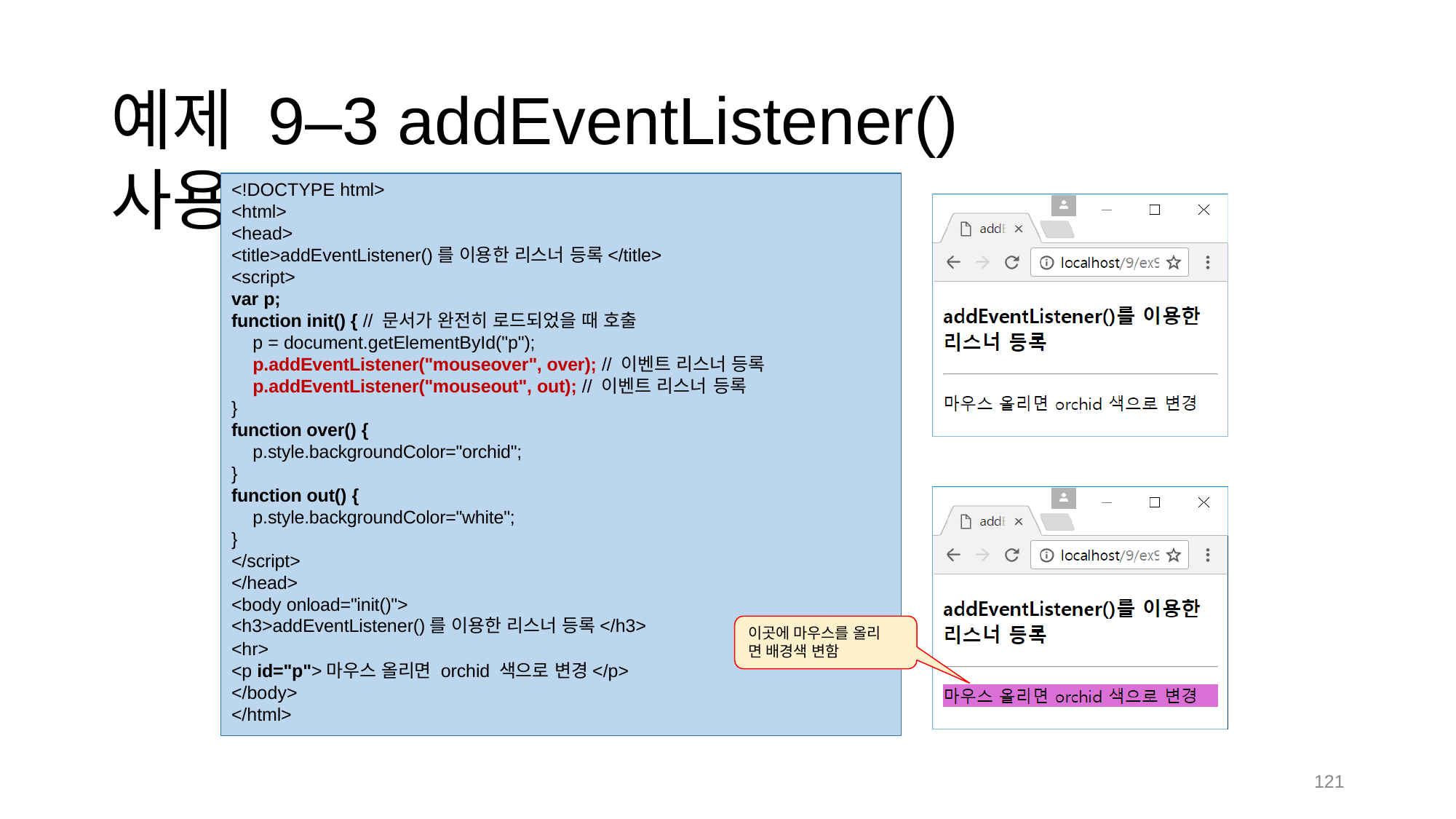

# 예제 9–3 addEventListener() 사용

<!DOCTYPE html>
<html>
<head>
<title>addEventListener()를 이용한 리스너 등록</title>
<script>
var p;
function init() { // 문서가 완전히 로드되었을 때 호출
p = document.getElementById("p");  p.addEventListener("mouseover", over); // 이벤트 리스너 등록  p.addEventListener("mouseout", out); // 이벤트 리스너 등록
}
function over() {
p.style.backgroundColor="orchid";
}
function out() {
p.style.backgroundColor="white";
}
</script>
</head>
<body onload="init()">
<h3>addEventListener()를 이용한 리스너 등록</h3>

이곳에 마우스를 올리  면 배경색 변함
<hr>
<p id="p">마우스 올리면 orchid 색으로 변경</p>
</body>
</html>
121